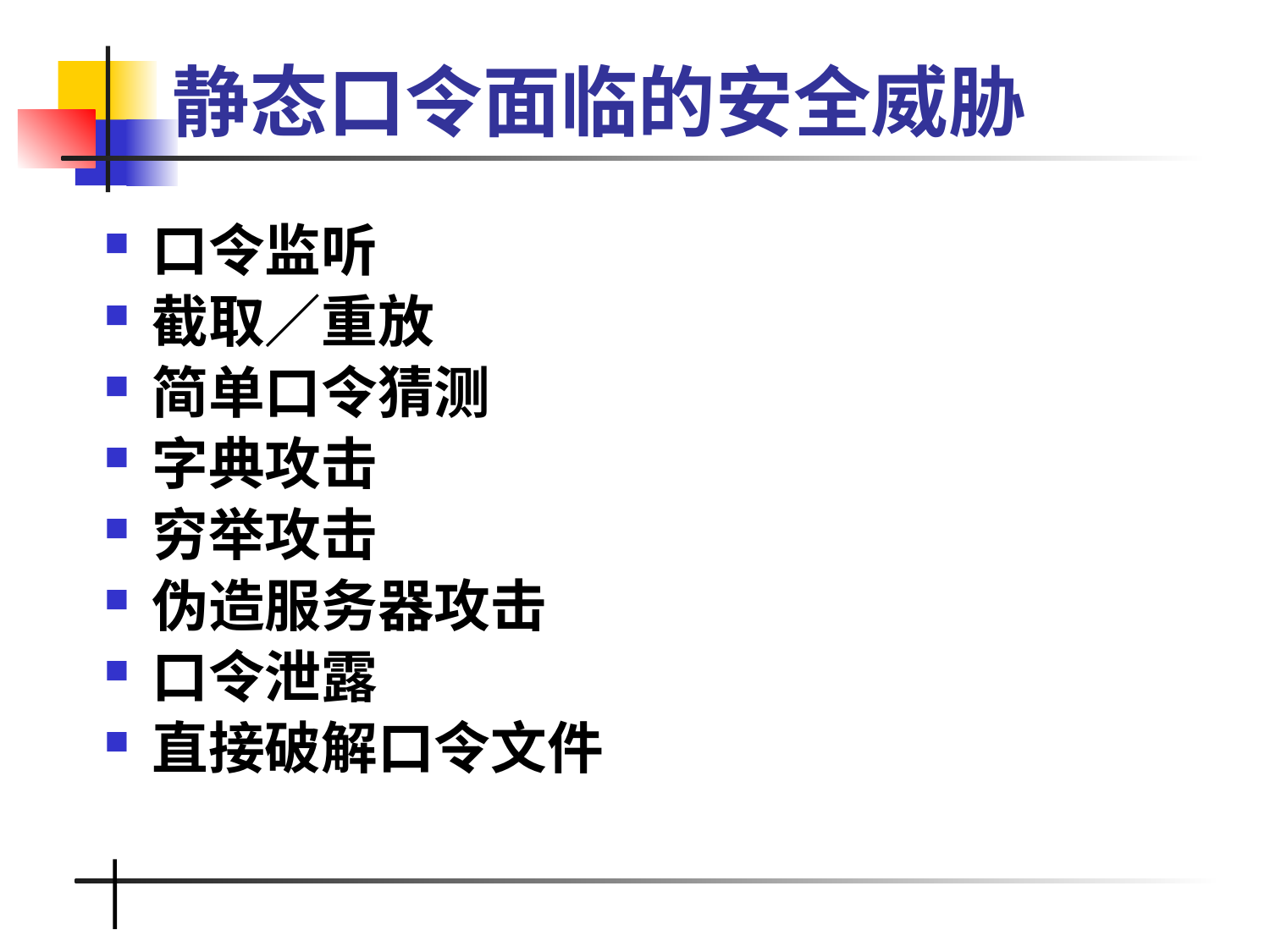

# 静态口令面临的安全威胁
口令监听
截取／重放
简单口令猜测
字典攻击
穷举攻击
伪造服务器攻击
口令泄露
直接破解口令文件